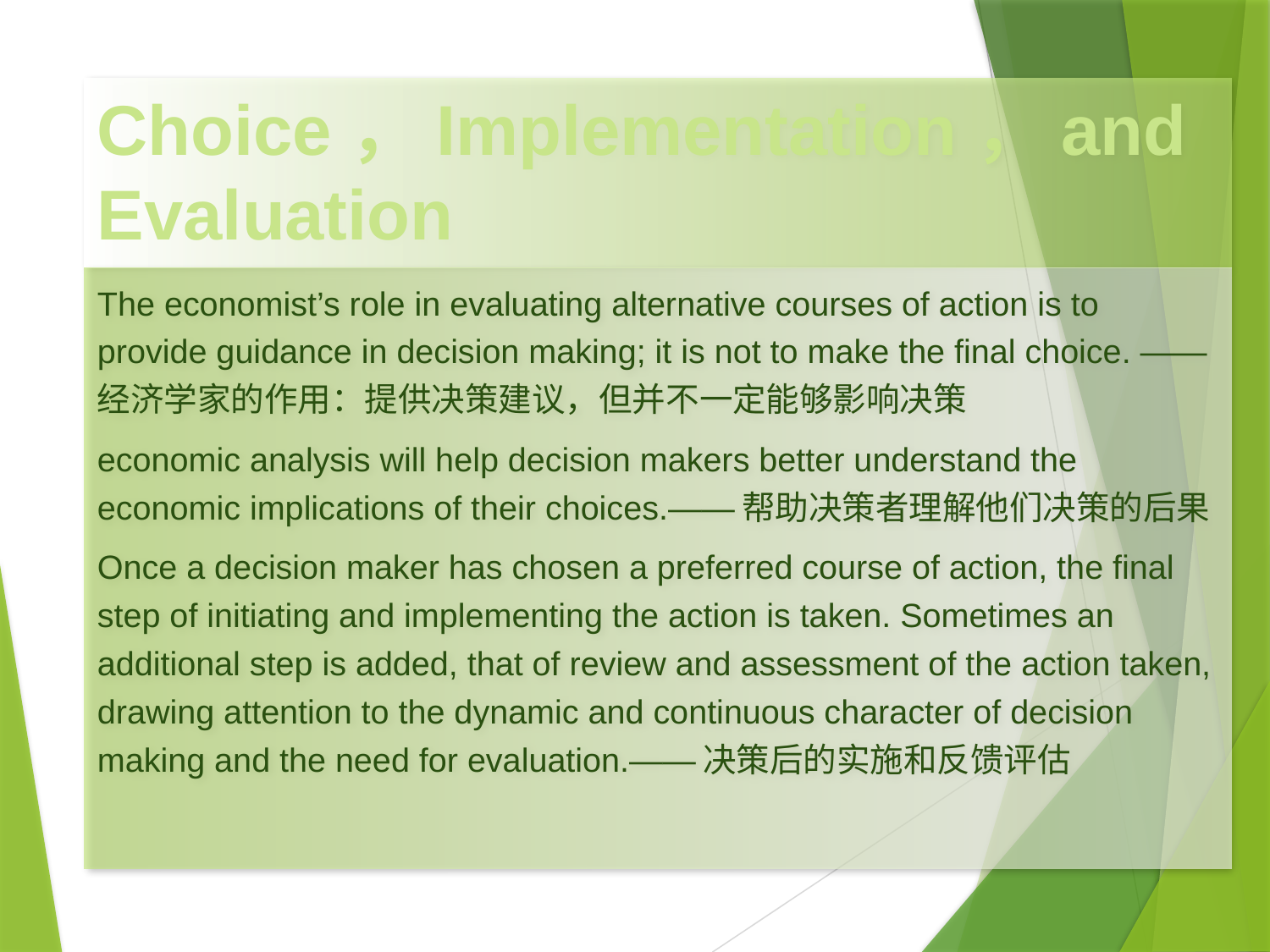

# Choice，Implementation，and Evaluation
The economist’s role in evaluating alternative courses of action is to provide guidance in decision making; it is not to make the final choice. ——经济学家的作用：提供决策建议，但并不一定能够影响决策
economic analysis will help decision makers better understand the economic implications of their choices.——帮助决策者理解他们决策的后果
Once a decision maker has chosen a preferred course of action, the final step of initiating and implementing the action is taken. Sometimes an additional step is added, that of review and assessment of the action taken, drawing attention to the dynamic and continuous character of decision making and the need for evaluation.——决策后的实施和反馈评估